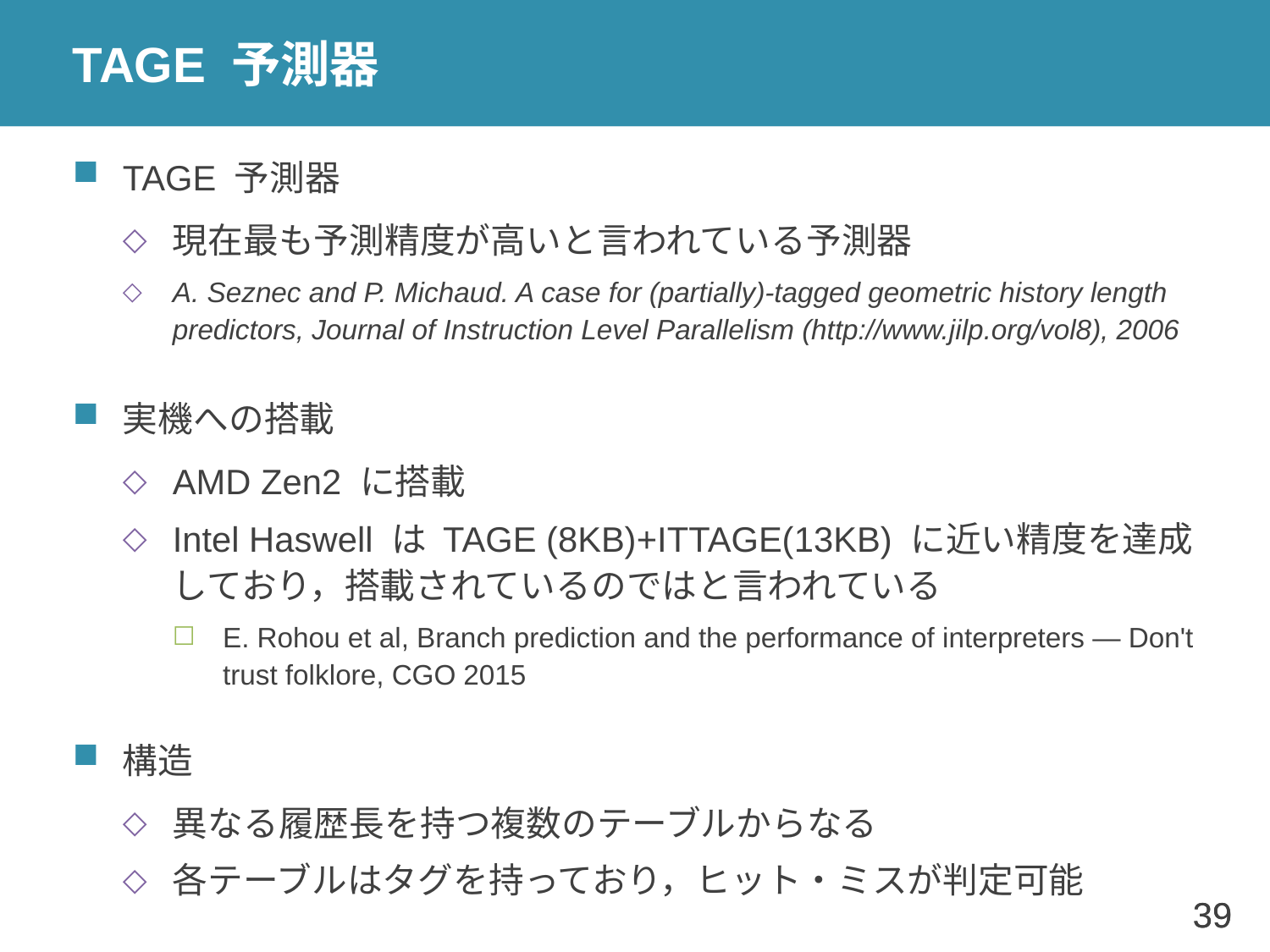

# TAGE 予測器
TAGE 予測器
現在最も予測精度が高いと言われている予測器
A. Seznec and P. Michaud. A case for (partially)-tagged geometric history length predictors, Journal of Instruction Level Parallelism (http://www.jilp.org/vol8), 2006
実機への搭載
AMD Zen2 に搭載
Intel Haswell は TAGE (8KB)+ITTAGE(13KB) に近い精度を達成しており，搭載されているのではと言われている
E. Rohou et al, Branch prediction and the performance of interpreters — Don't trust folklore, CGO 2015
構造
異なる履歴長を持つ複数のテーブルからなる
各テーブルはタグを持っており，ヒット・ミスが判定可能